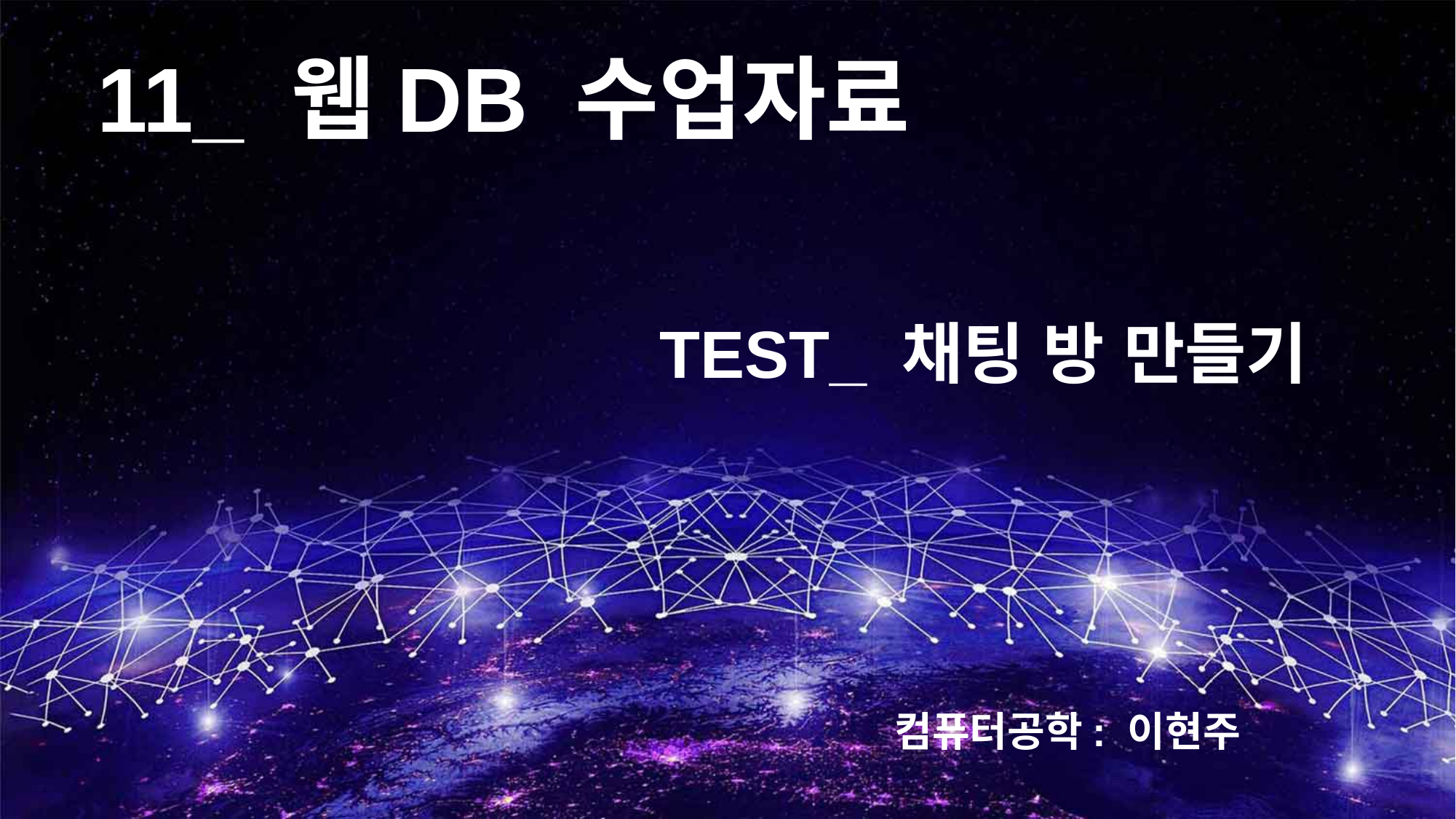

11_ 웹DB 수업자료
 TEST_ 채팅 방 만들기
컴퓨터공학: 이현주